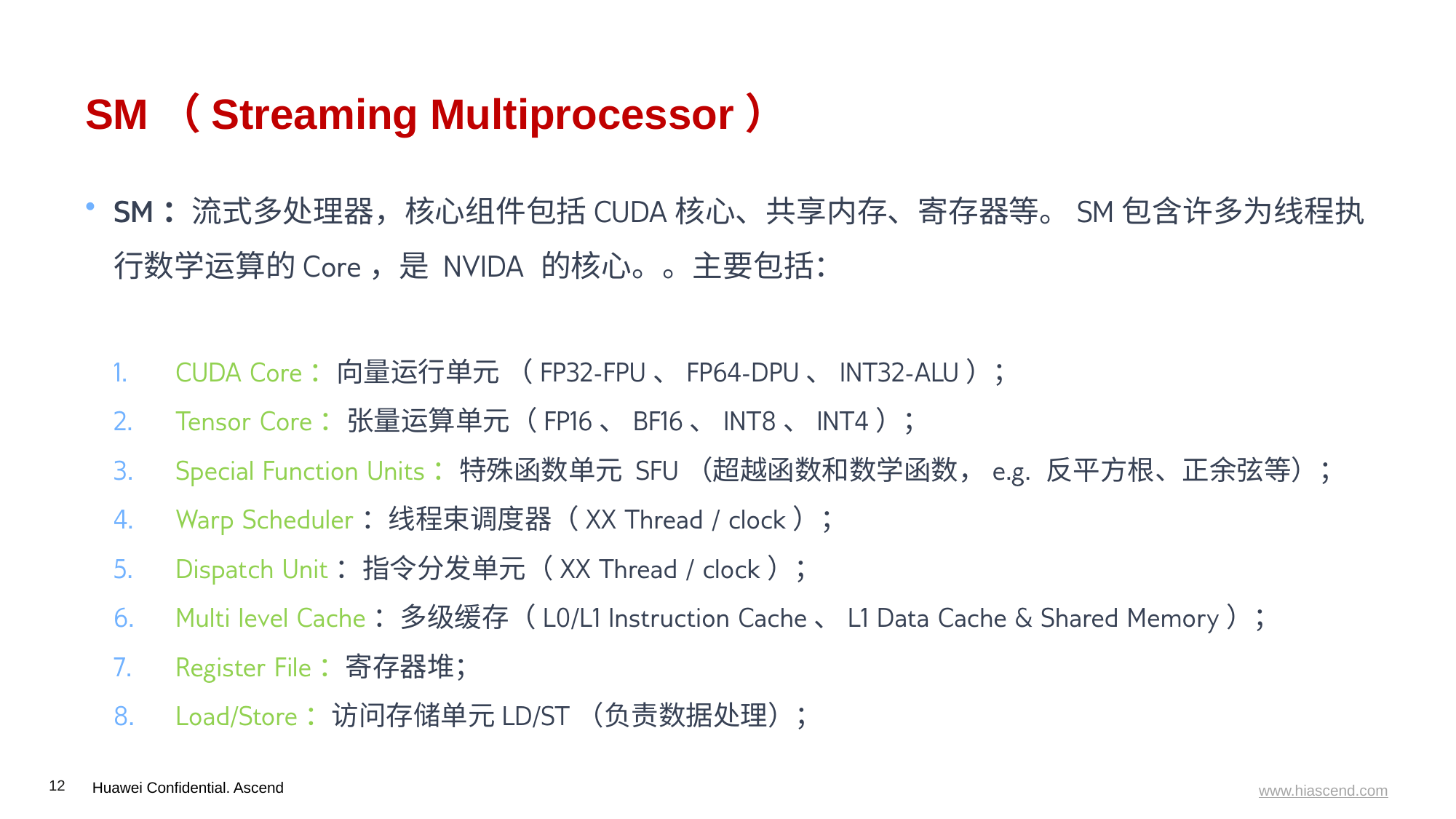

# SM（Streaming Multiprocessor）
SM：流式多处理器，核心组件包括CUDA核心、共享内存、寄存器等。SM包含许多为线程执行数学运算的Core，是 NVIDA 的核心。。主要包括：

CUDA Core：向量运行单元 （FP32-FPU、FP64-DPU、INT32-ALU）；
Tensor Core：张量运算单元（FP16、BF16、INT8、INT4）；
Special Function Units：特殊函数单元 SFU（超越函数和数学函数，e.g. 反平方根、正余弦等）；
Warp Scheduler：线程束调度器（XX Thread / clock）；
Dispatch Unit：指令分发单元（XX Thread / clock）；
Multi level Cache：多级缓存（L0/L1 Instruction Cache、L1 Data Cache & Shared Memory）；
Register File：寄存器堆；
Load/Store：访问存储单元LD/ST（负责数据处理）；